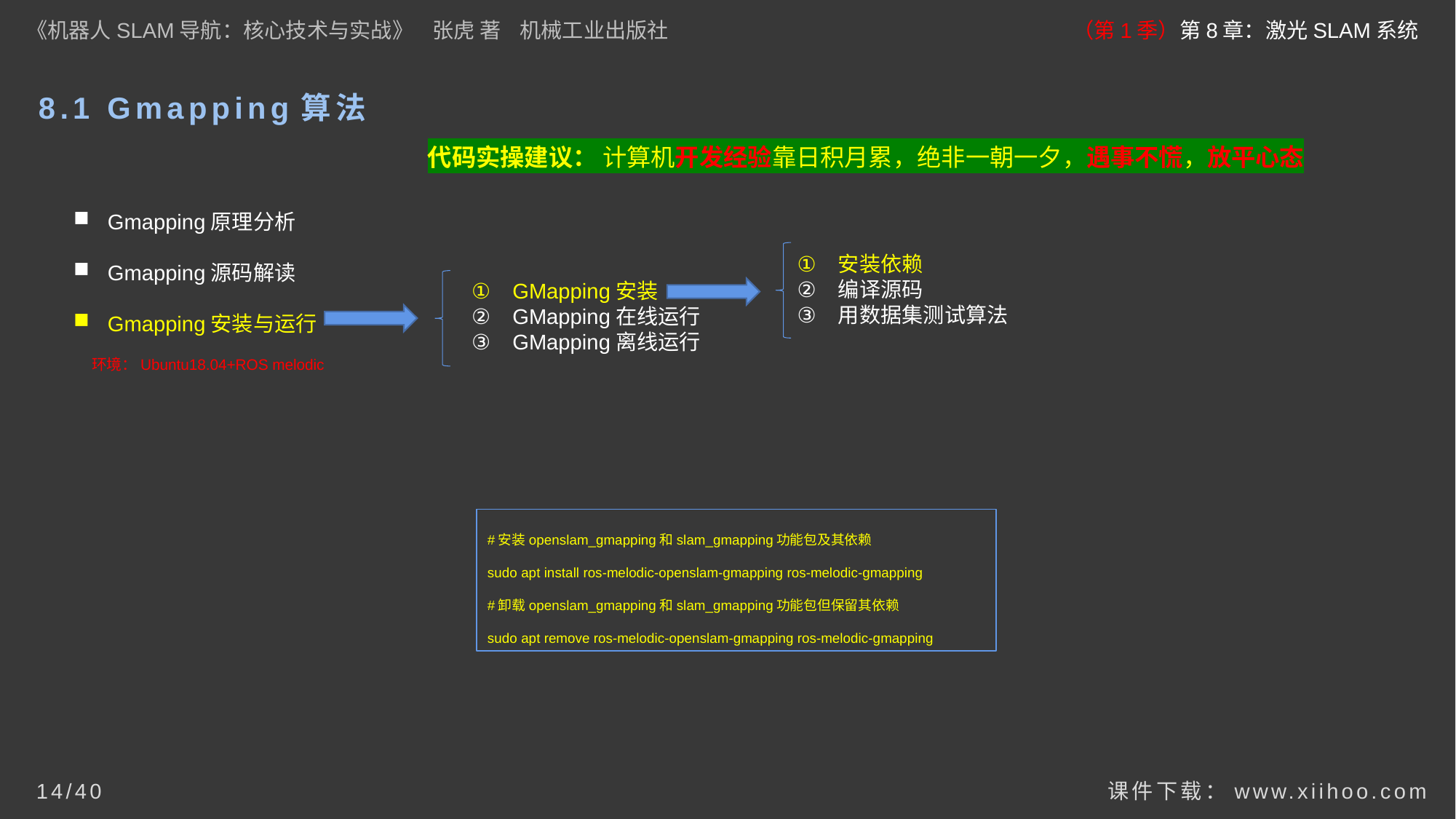

《机器人SLAM导航：核心技术与实战》    张虎 著    机械工业出版社
（第1季）第8章：激光SLAM系统
# 8.1 Gmapping算法
代码实操建议： 计算机开发经验靠日积月累，绝非一朝一夕，遇事不慌，放平心态
Gmapping原理分析
Gmapping源码解读
Gmapping安装与运行

安装依赖
编译源码
用数据集测试算法

GMapping安装
GMapping在线运行
GMapping离线运行

环境：Ubuntu18.04+ROS melodic
#安装openslam_gmapping和slam_gmapping功能包及其依赖
sudo apt install ros-melodic-openslam-gmapping ros-melodic-gmapping
#卸载openslam_gmapping和slam_gmapping功能包但保留其依赖
sudo apt remove ros-melodic-openslam-gmapping ros-melodic-gmapping
课件下载：www.xiihoo.com
14/40